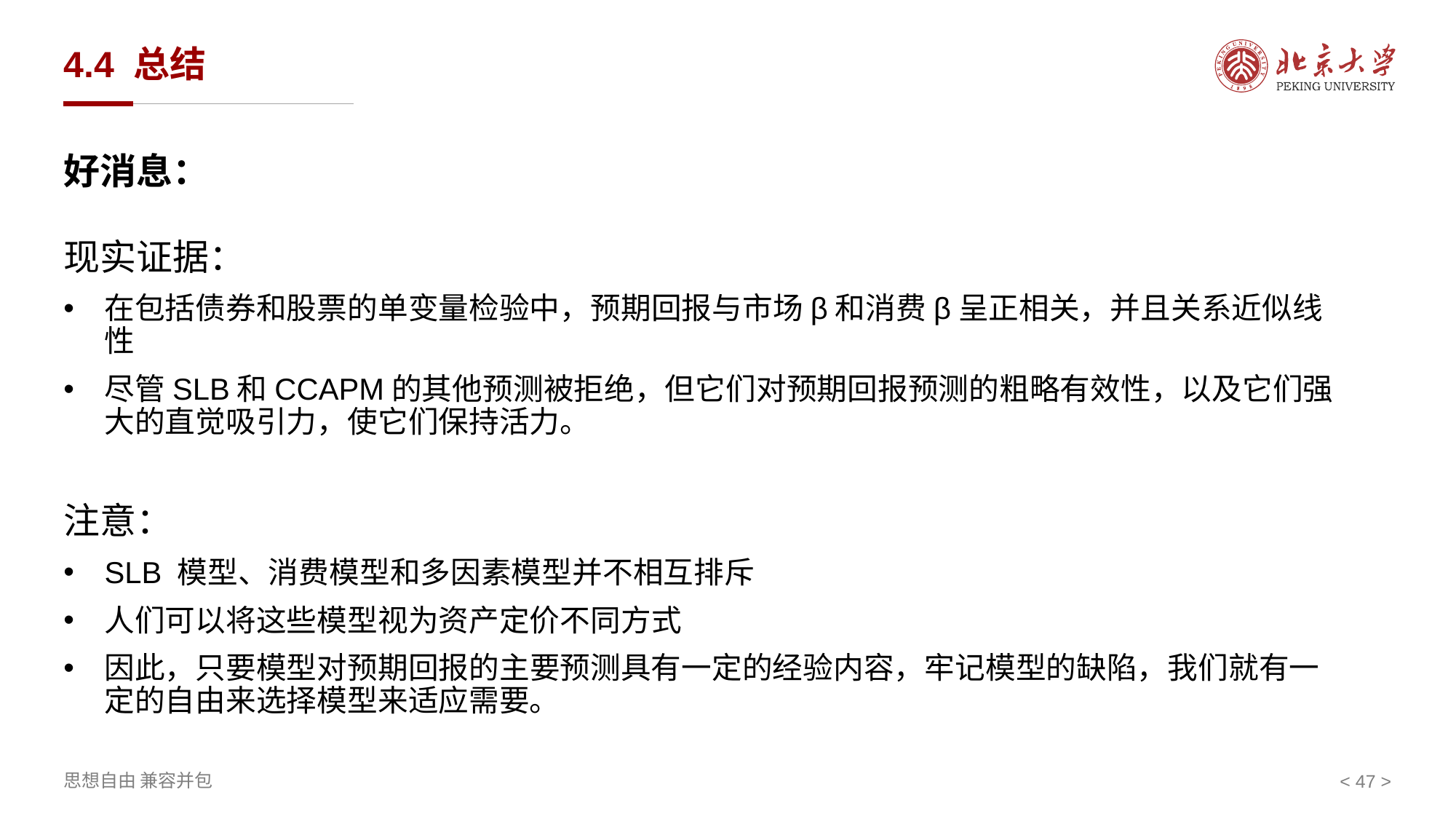

# 4.4 总结
好消息：

现实证据：
在包括债券和股票的单变量检验中，预期回报与市场β和消费β呈正相关，并且关系近似线性
尽管SLB和CCAPM的其他预测被拒绝，但它们对预期回报预测的粗略有效性，以及它们强大的直觉吸引力，使它们保持活力。

注意：
SLB 模型、消费模型和多因素模型并不相互排斥
人们可以将这些模型视为资产定价不同方式
因此，只要模型对预期回报的主要预测具有一定的经验内容，牢记模型的缺陷，我们就有一定的自由来选择模型来适应需要。
< 47 >